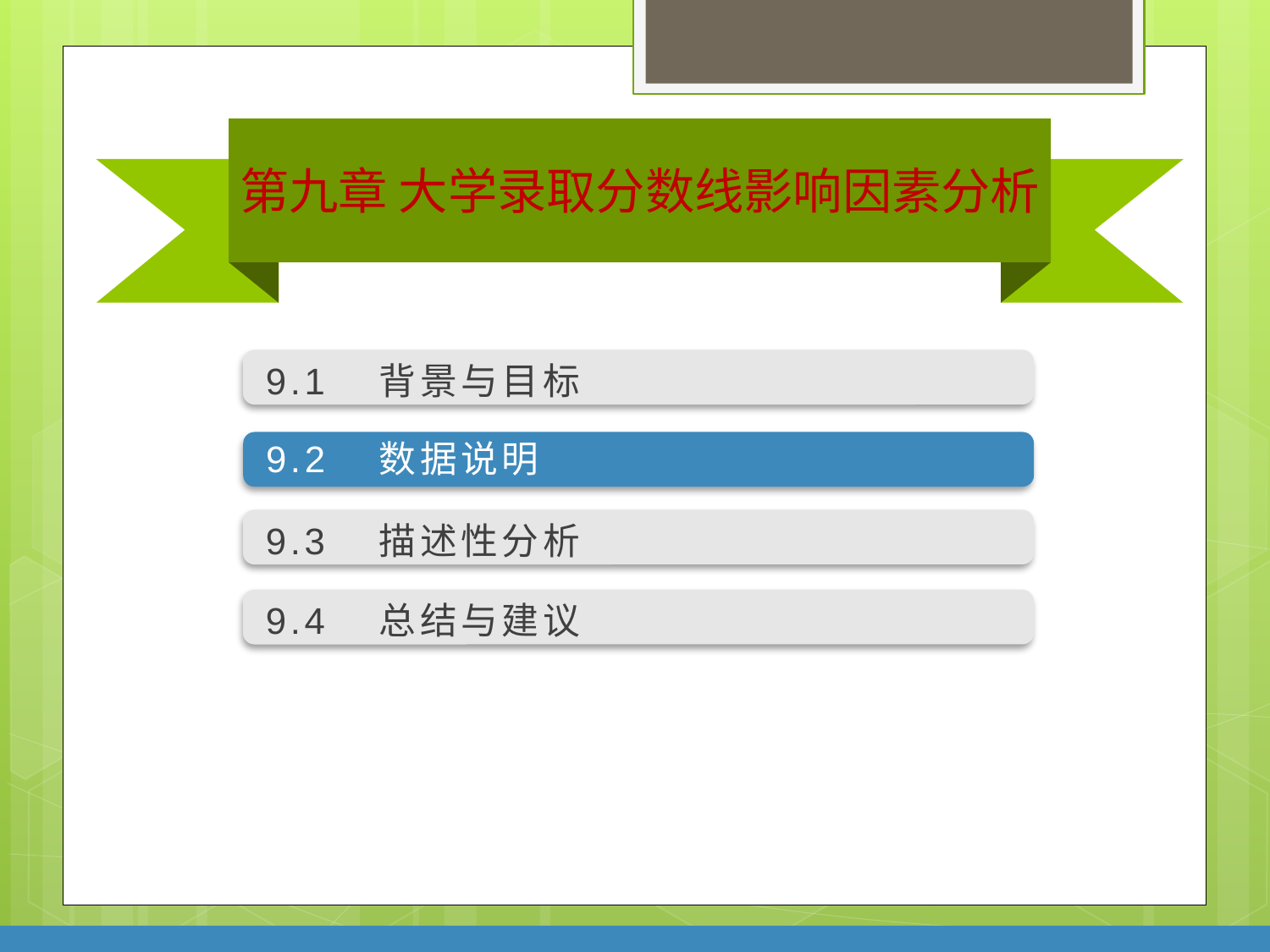

第九章 大学录取分数线影响因素分析

9.1　背景与目标
9.2　数据说明

9.3　描述性分析

9.4　总结与建议